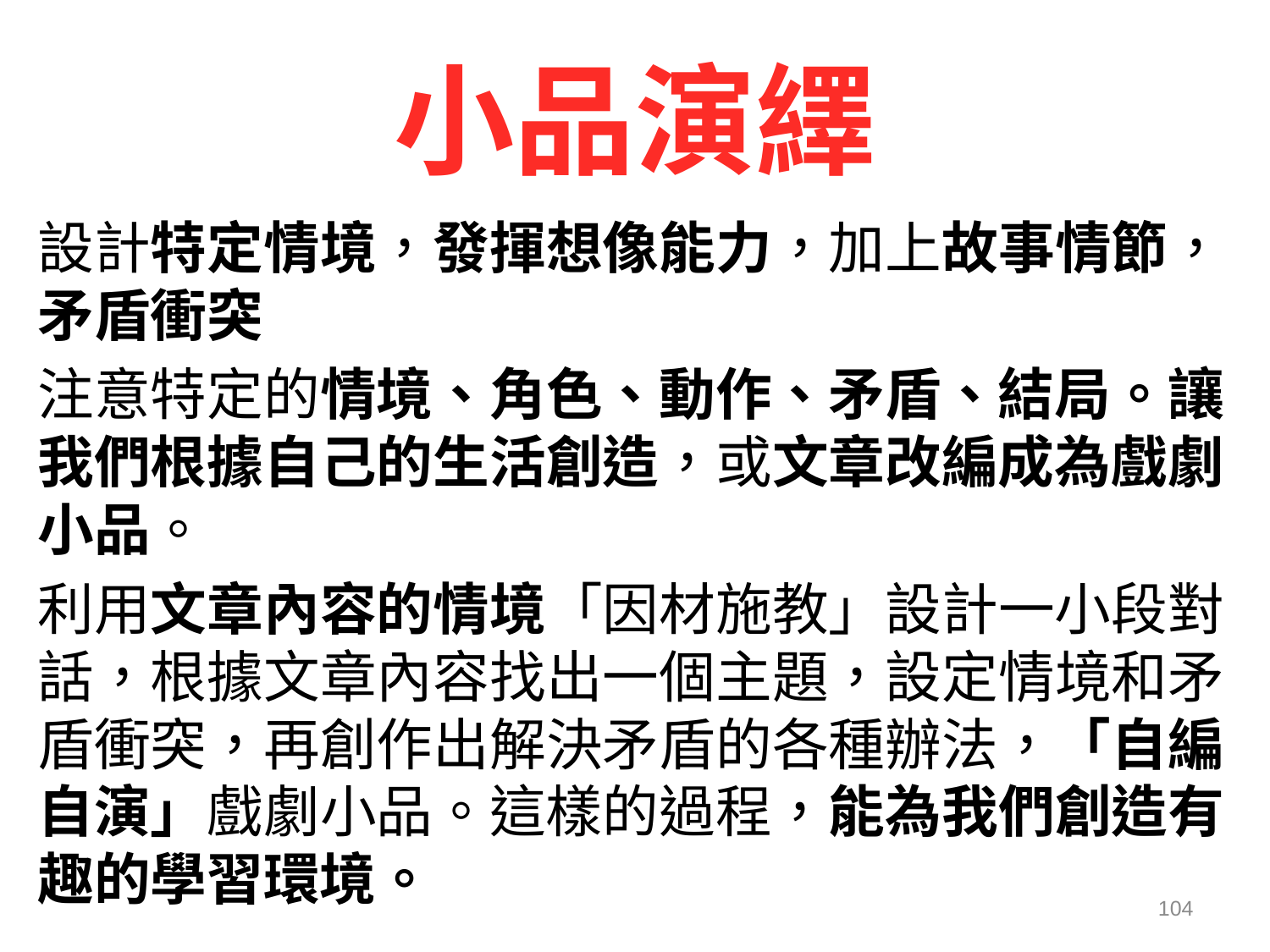

# 小品演繹
設計特定情境，發揮想像能力，加上故事情節，矛盾衝突
注意特定的情境、角色、動作、矛盾、結局。讓我們根據自己的生活創造，或文章改編成為戲劇小品。
利用文章內容的情境「因材施教」設計一小段對話，根據文章內容找出一個主題，設定情境和矛盾衝突，再創作出解決矛盾的各種辦法，「自編自演」戲劇小品。這樣的過程，能為我們創造有趣的學習環境。
104